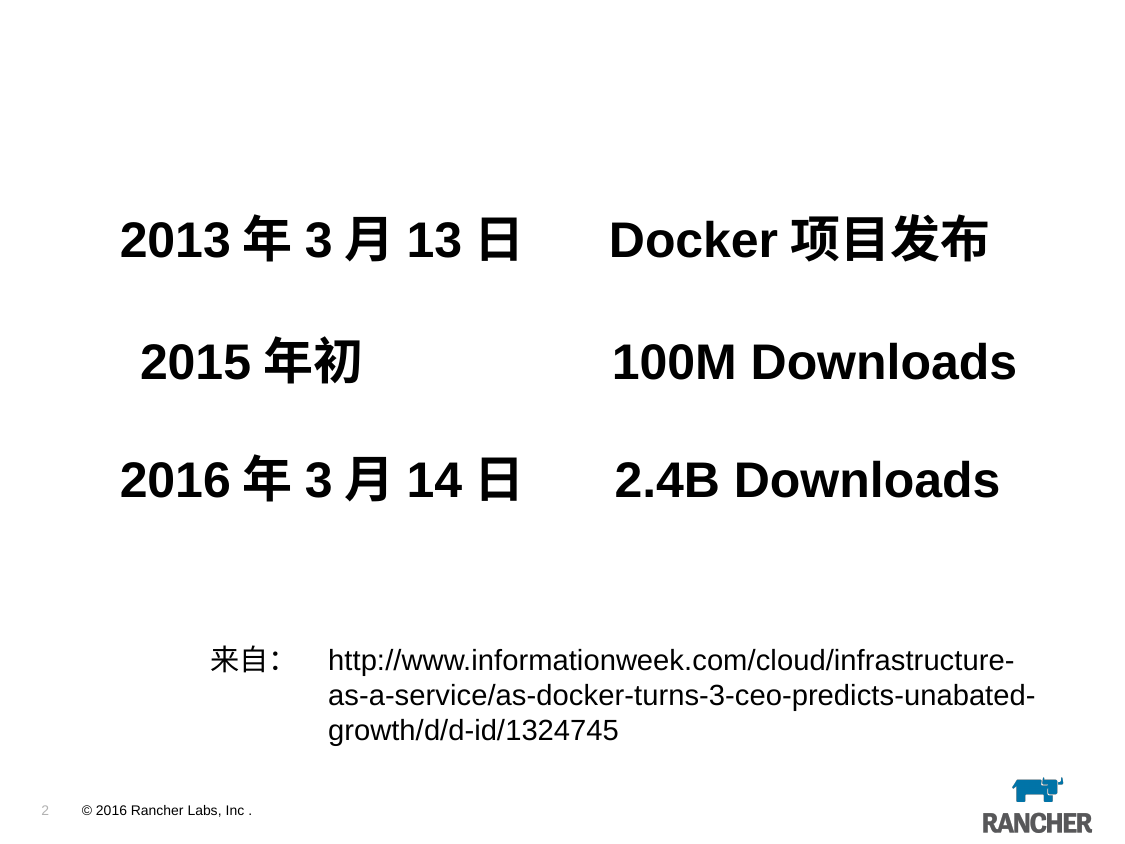

Docker项目发布
2013年3月13日
100M Downloads
2015年初
2.4B Downloads
2016年3月14日
来自：
http://www.informationweek.com/cloud/infrastructure-as-a-service/as-docker-turns-3-ceo-predicts-unabated-growth/d/d-id/1324745
2